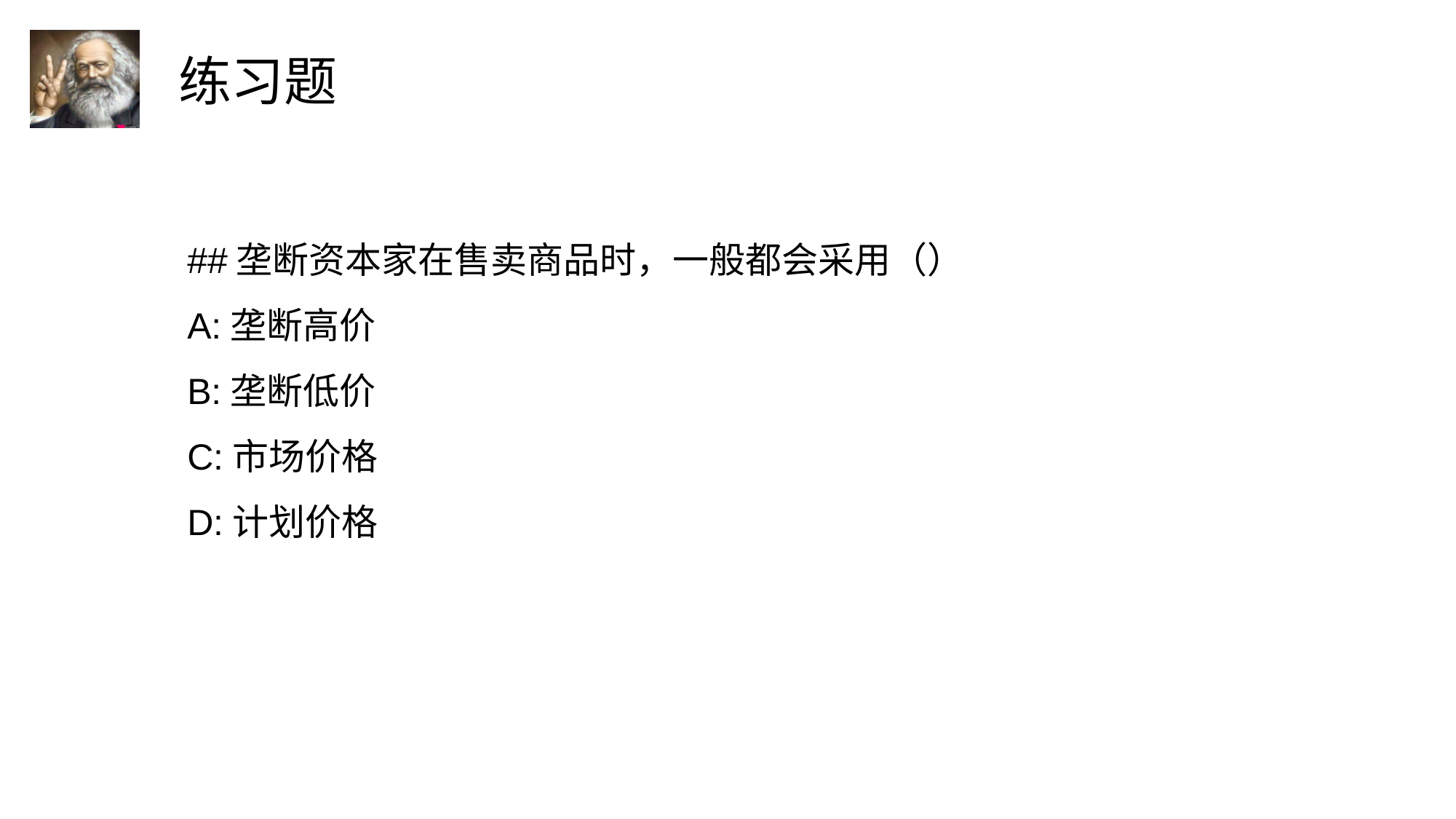

##垄断资本家在售卖商品时，一般都会采用（）
A:垄断高价
B:垄断低价
C:市场价格
D:计划价格